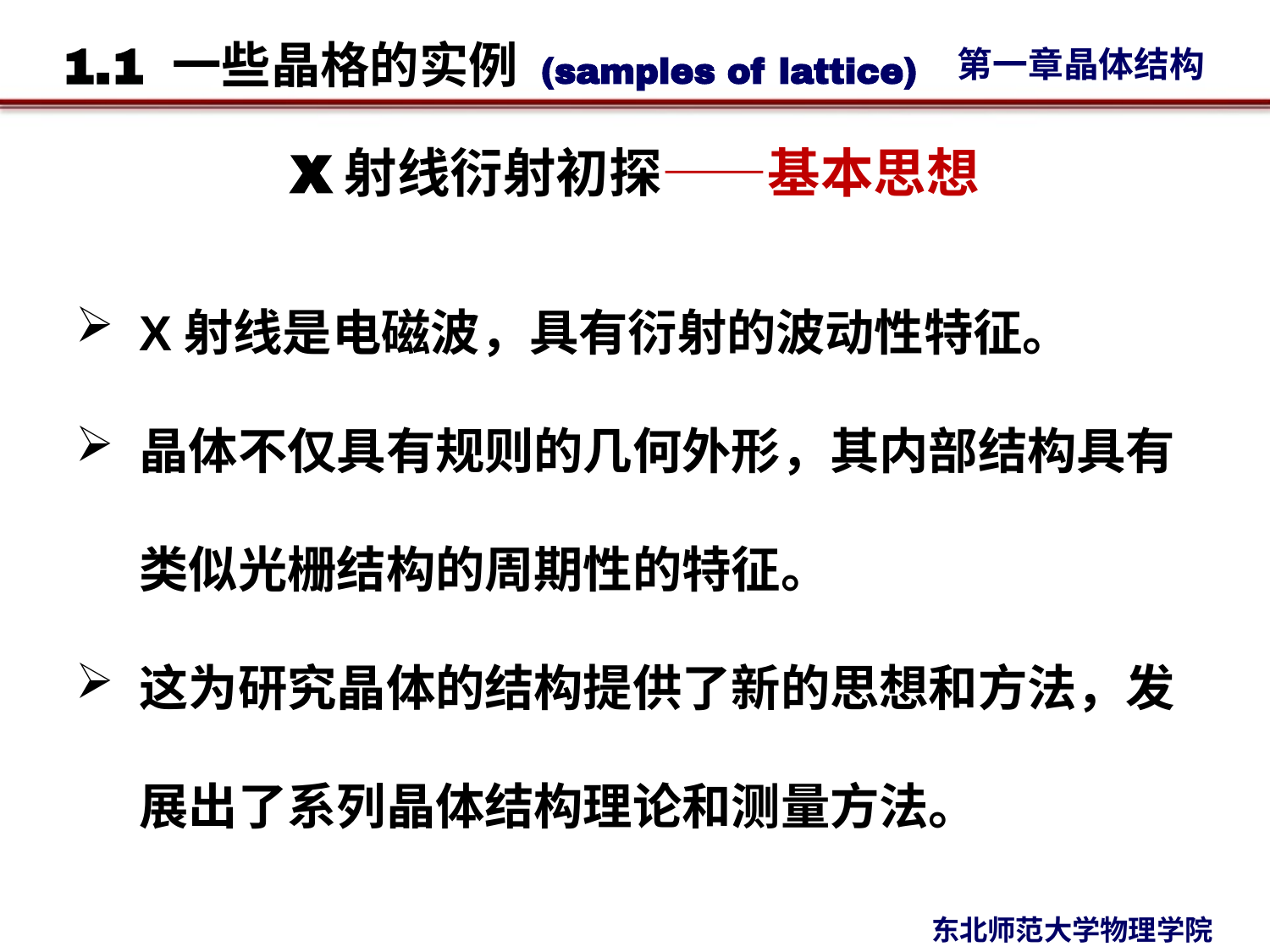

# X射线衍射初探——基本思想
X射线是电磁波，具有衍射的波动性特征。
晶体不仅具有规则的几何外形，其内部结构具有类似光栅结构的周期性的特征。
这为研究晶体的结构提供了新的思想和方法，发展出了系列晶体结构理论和测量方法。